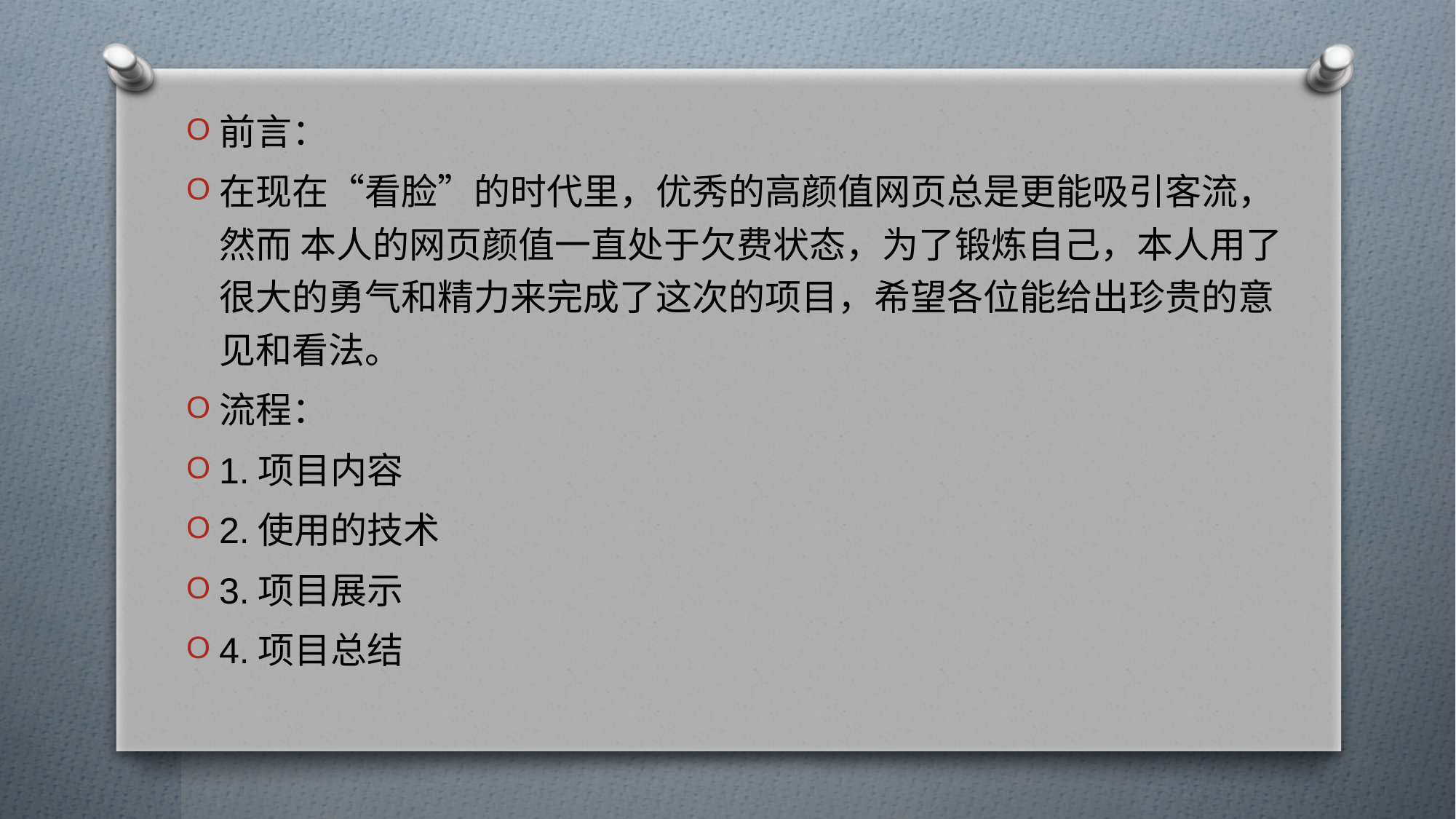

前言：
在现在“看脸”的时代里，优秀的高颜值网页总是更能吸引客流，然而 本人的网页颜值一直处于欠费状态，为了锻炼自己，本人用了很大的勇气和精力来完成了这次的项目，希望各位能给出珍贵的意见和看法。
流程：
1.项目内容
2.使用的技术
3.项目展示
4.项目总结